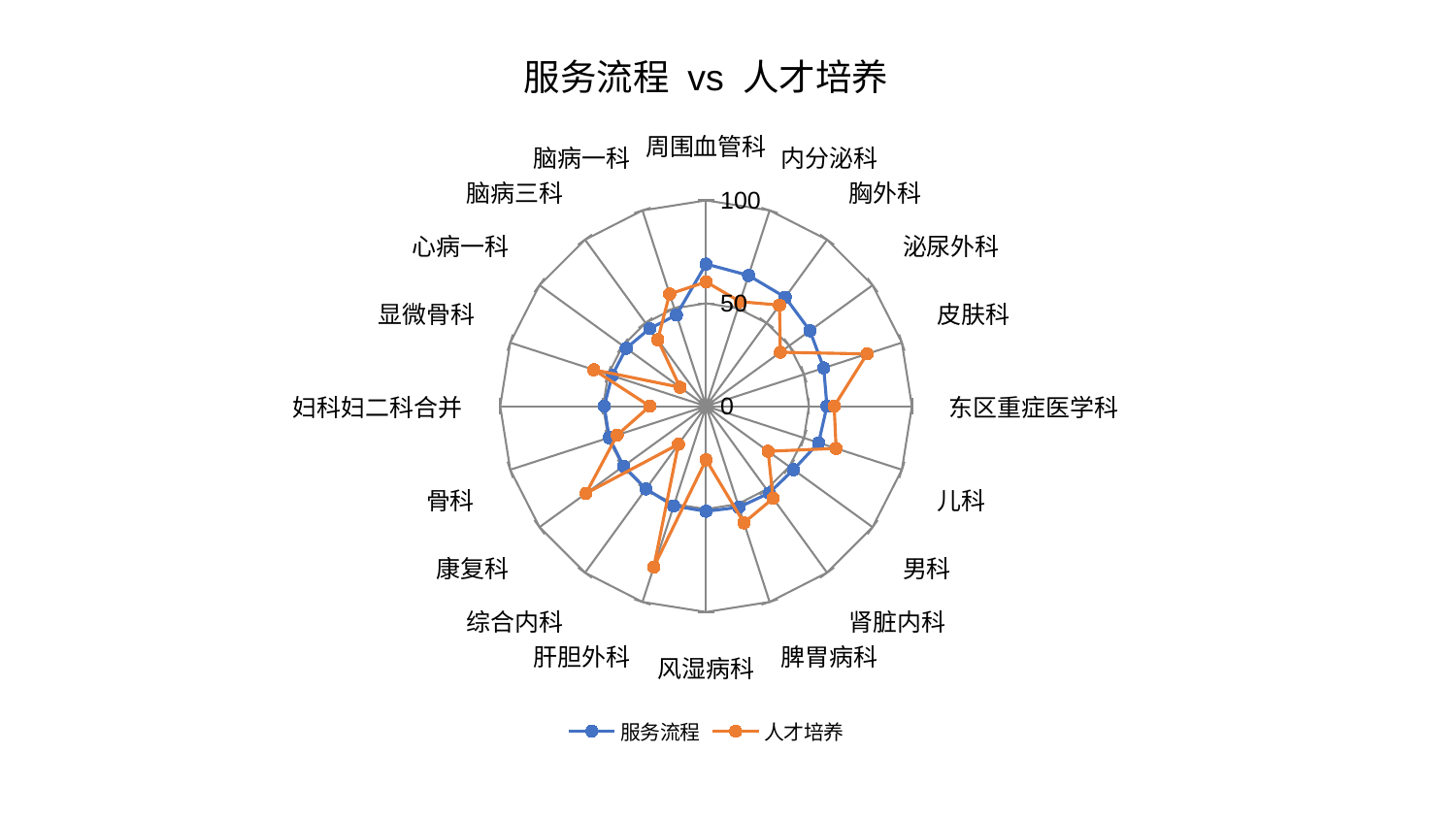

### Chart: 服务流程 vs 人才培养

| Category | 服务流程 | 人才培养 |
|---|---|---|
| 周围血管科 | 69.07603051343327 | 60.39848294326422 |
| 内分泌科 | 66.82540878997554 | 53.42054597707272 |
| 胸外科 | 65.42760809415562 | 60.70433348560812 |
| 泌尿外科 | 62.383219150544264 | 44.61292687487904 |
| 皮肤科 | 60.10604386875552 | 82.2318101992766 |
| 东区重症医学科 | 58.734466218136575 | 62.2396042965482 |
| 儿科 | 57.50587154527413 | 66.42902785443646 |
| 男科 | 52.49944386246041 | 37.29351834586617 |
| 肾脏内科 | 52.194466020028976 | 55.38196394401793 |
| 脾胃病科 | 51.65110977308834 | 59.58843061223654 |
| 风湿病科 | 51.0624085666908 | 26.073924349328795 |
| 肝胆外科 | 50.9746631844492 | 82.14926414413559 |
| 综合内科 | 49.68942786352125 | 22.870592851077124 |
| 康复科 | 49.52240060542052 | 72.07304616181051 |
| 骨科 | 49.48813277362362 | 45.38426912019627 |
| 妇科妇二科合并 | 49.46065717856648 | 27.336371581243327 |
| 显微骨科 | 48.01020337407601 | 57.37340908851048 |
| 心病一科 | 47.926199301793524 | 15.598260253494194 |
| 脑病三科 | 46.60910685421208 | 39.93361875987552 |
| 脑病一科 | 46.59107366650095 | 57.299552040179286 |
66